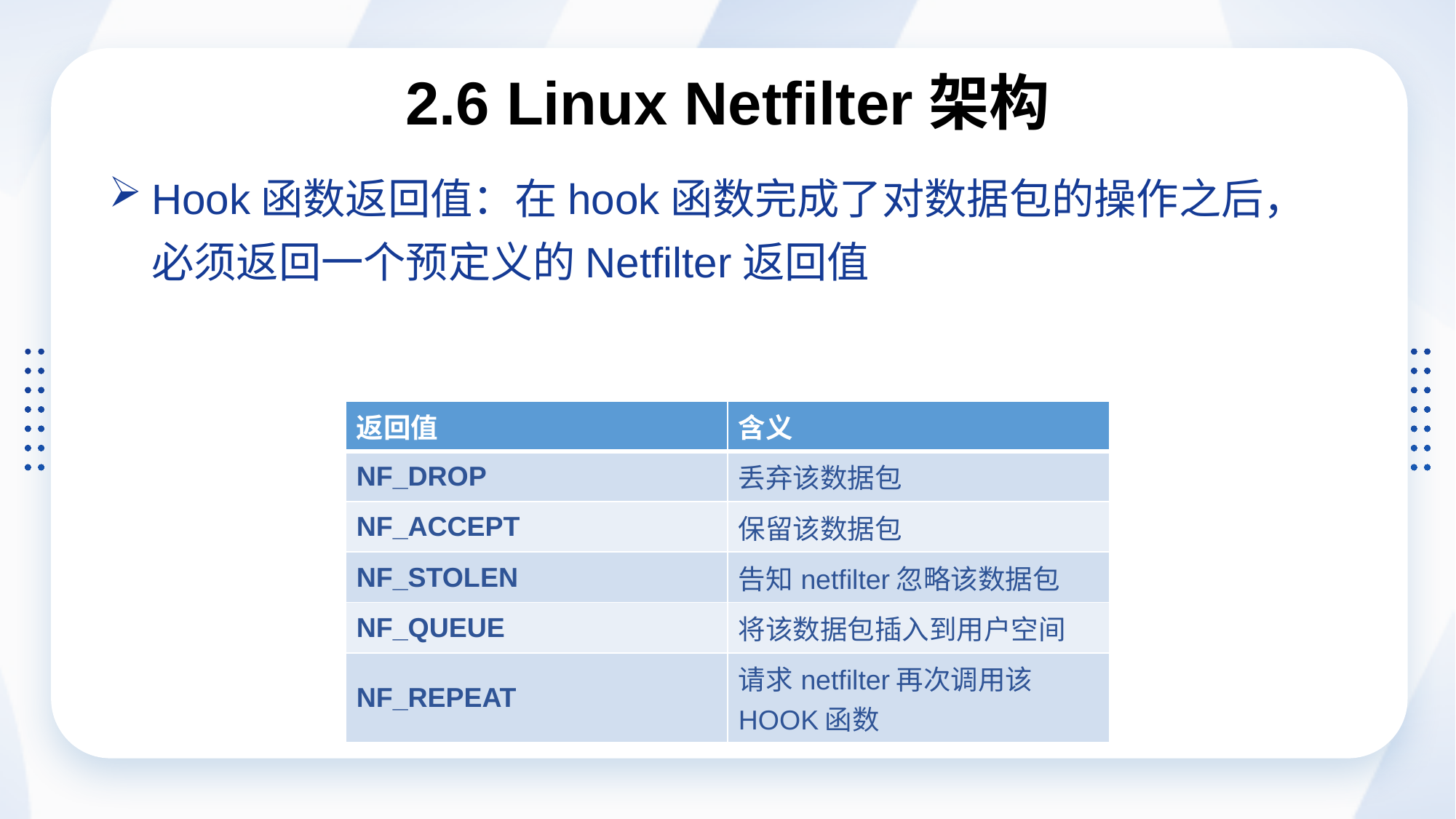

# 2.6 Linux Netfilter架构
Hook函数返回值：在hook函数完成了对数据包的操作之后，必须返回一个预定义的Netfilter返回值

| 返回值 | 含义 |
| --- | --- |
| NF\_DROP | 丢弃该数据包 |
| NF\_ACCEPT | 保留该数据包 |
| NF\_STOLEN | 告知netfilter忽略该数据包 |
| NF\_QUEUE | 将该数据包插入到用户空间 |
| NF\_REPEAT | 请求netfilter再次调用该HOOK函数 |